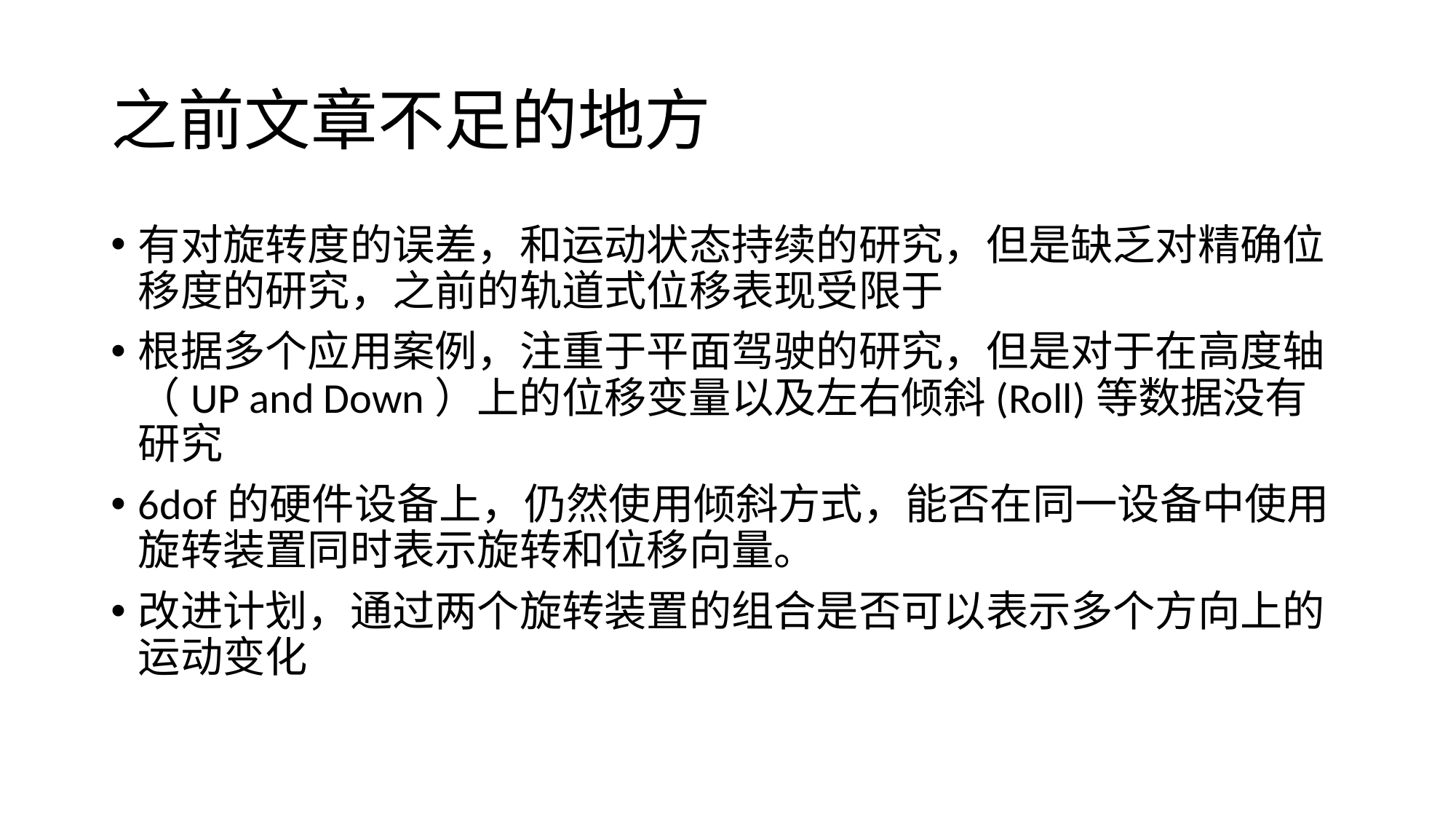

# 之前文章不足的地方
有对旋转度的误差，和运动状态持续的研究，但是缺乏对精确位移度的研究，之前的轨道式位移表现受限于
根据多个应用案例，注重于平面驾驶的研究，但是对于在高度轴（UP and Down）上的位移变量以及左右倾斜(Roll)等数据没有研究
6dof的硬件设备上，仍然使用倾斜方式，能否在同一设备中使用旋转装置同时表示旋转和位移向量。
改进计划，通过两个旋转装置的组合是否可以表示多个方向上的运动变化
19